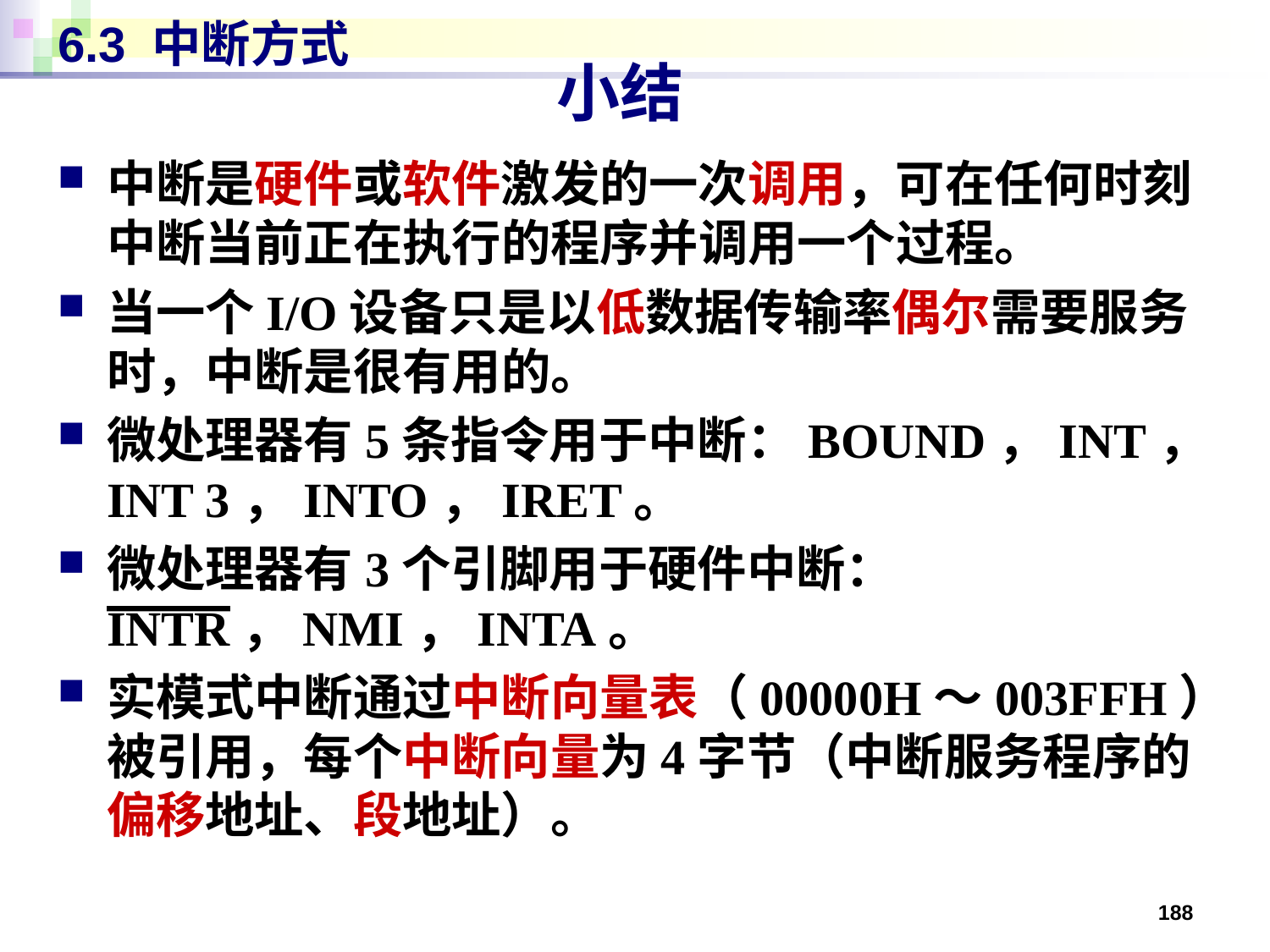

# 6.3 中断方式
小结
中断是硬件或软件激发的一次调用，可在任何时刻中断当前正在执行的程序并调用一个过程。
当一个I/O设备只是以低数据传输率偶尔需要服务时，中断是很有用的。
微处理器有5条指令用于中断：BOUND，INT，
INT 3，INTO，IRET。
微处理器有3个引脚用于硬件中断：INTR，NMI，INTA。
实模式中断通过中断向量表（00000H～003FFH）被引用，每个中断向量为4字节（中断服务程序的偏移地址、段地址）。

188